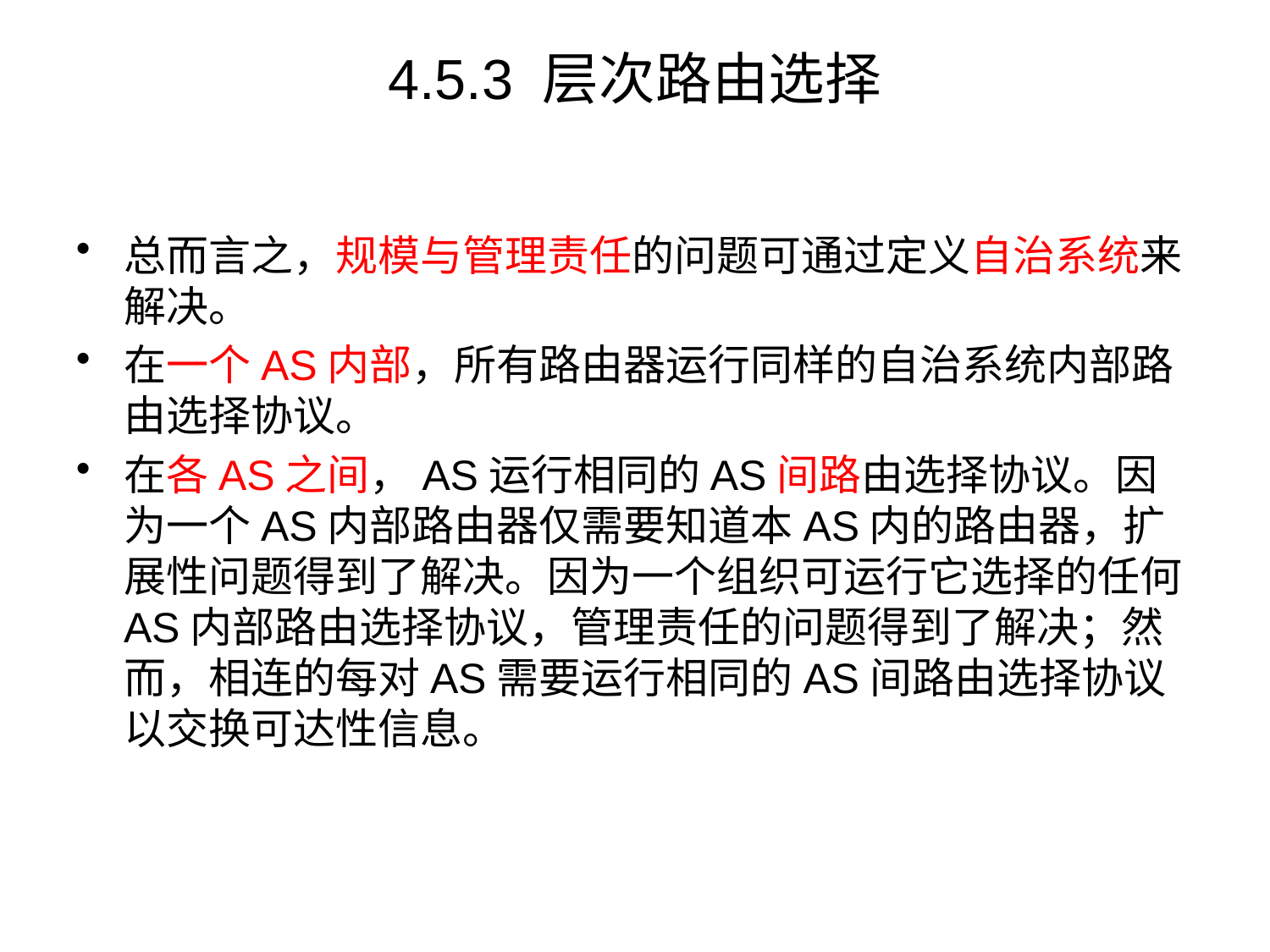

# 4.5.3 层次路由选择
总而言之，规模与管理责任的问题可通过定义自治系统来解决。
在一个AS内部，所有路由器运行同样的自治系统内部路由选择协议。
在各AS之间，AS运行相同的AS间路由选择协议。因为一个AS内部路由器仅需要知道本AS内的路由器，扩展性问题得到了解决。因为一个组织可运行它选择的任何AS内部路由选择协议，管理责任的问题得到了解决；然而，相连的每对AS需要运行相同的AS间路由选择协议以交换可达性信息。